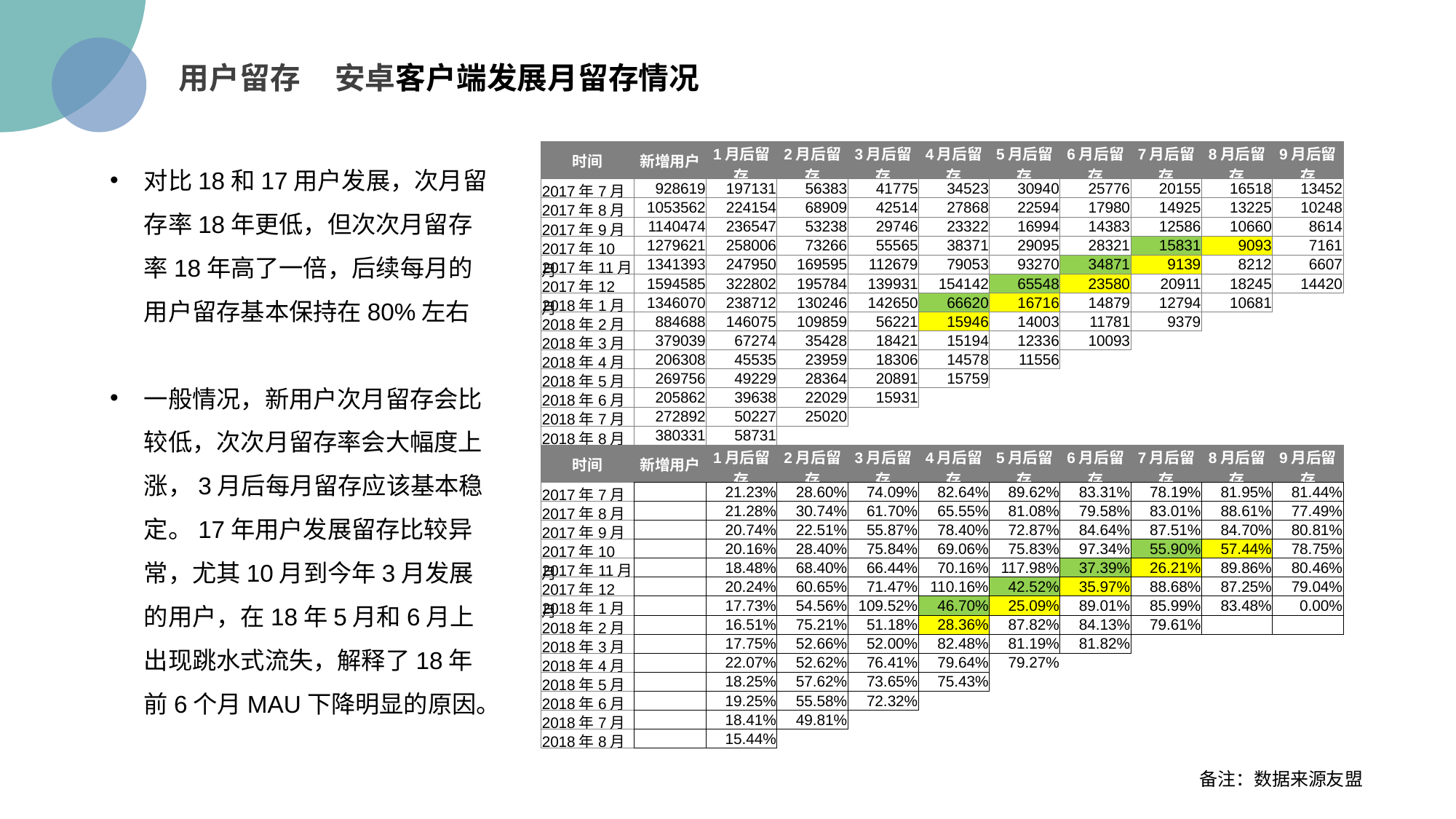

用户留存     安卓客户端发展月留存情况
| 时间 | 新增用户 | 1月后留存 | 2月后留存 | 3月后留存 | 4月后留存 | 5月后留存 | 6月后留存 | 7月后留存 | 8月后留存 | 9月后留存 |
| --- | --- | --- | --- | --- | --- | --- | --- | --- | --- | --- |
| 2017年7月 | 928619 | 197131 | 56383 | 41775 | 34523 | 30940 | 25776 | 20155 | 16518 | 13452 |
| 2017年8月 | 1053562 | 224154 | 68909 | 42514 | 27868 | 22594 | 17980 | 14925 | 13225 | 10248 |
| 2017年9月 | 1140474 | 236547 | 53238 | 29746 | 23322 | 16994 | 14383 | 12586 | 10660 | 8614 |
| 2017年10月 | 1279621 | 258006 | 73266 | 55565 | 38371 | 29095 | 28321 | 15831 | 9093 | 7161 |
| 2017年11月 | 1341393 | 247950 | 169595 | 112679 | 79053 | 93270 | 34871 | 9139 | 8212 | 6607 |
| 2017年12月 | 1594585 | 322802 | 195784 | 139931 | 154142 | 65548 | 23580 | 20911 | 18245 | 14420 |
| 2018年1月 | 1346070 | 238712 | 130246 | 142650 | 66620 | 16716 | 14879 | 12794 | 10681 |  |
| 2018年2月 | 884688 | 146075 | 109859 | 56221 | 15946 | 14003 | 11781 | 9379 |  |  |
| 2018年3月 | 379039 | 67274 | 35428 | 18421 | 15194 | 12336 | 10093 |  |  |  |
| 2018年4月 | 206308 | 45535 | 23959 | 18306 | 14578 | 11556 |  |  |  |  |
| 2018年5月 | 269756 | 49229 | 28364 | 20891 | 15759 |  |  |  |  |  |
| 2018年6月 | 205862 | 39638 | 22029 | 15931 |  |  |  |  |  |  |
| 2018年7月 | 272892 | 50227 | 25020 |  |  |  |  |  |  |  |
| 2018年8月 | 380331 | 58731 |  |  |  |  |  |  |  |  |
| 时间 | 新增用户 | 1月后留存 | 2月后留存 | 3月后留存 | 4月后留存 | 5月后留存 | 6月后留存 | 7月后留存 | 8月后留存 | 9月后留存 |
| 2017年7月 |  | 21.23% | 28.60% | 74.09% | 82.64% | 89.62% | 83.31% | 78.19% | 81.95% | 81.44% |
| 2017年8月 |  | 21.28% | 30.74% | 61.70% | 65.55% | 81.08% | 79.58% | 83.01% | 88.61% | 77.49% |
| 2017年9月 |  | 20.74% | 22.51% | 55.87% | 78.40% | 72.87% | 84.64% | 87.51% | 84.70% | 80.81% |
| 2017年10月 |  | 20.16% | 28.40% | 75.84% | 69.06% | 75.83% | 97.34% | 55.90% | 57.44% | 78.75% |
| 2017年11月 |  | 18.48% | 68.40% | 66.44% | 70.16% | 117.98% | 37.39% | 26.21% | 89.86% | 80.46% |
| 2017年12月 |  | 20.24% | 60.65% | 71.47% | 110.16% | 42.52% | 35.97% | 88.68% | 87.25% | 79.04% |
| 2018年1月 |  | 17.73% | 54.56% | 109.52% | 46.70% | 25.09% | 89.01% | 85.99% | 83.48% | 0.00% |
| 2018年2月 |  | 16.51% | 75.21% | 51.18% | 28.36% | 87.82% | 84.13% | 79.61% |  |  |
| 2018年3月 |  | 17.75% | 52.66% | 52.00% | 82.48% | 81.19% | 81.82% |  |  |  |
| 2018年4月 |  | 22.07% | 52.62% | 76.41% | 79.64% | 79.27% |  |  |  |  |
| 2018年5月 |  | 18.25% | 57.62% | 73.65% | 75.43% |  |  |  |  |  |
| 2018年6月 |  | 19.25% | 55.58% | 72.32% |  |  |  |  |  |  |
| 2018年7月 |  | 18.41% | 49.81% |  |  |  |  |  |  |  |
| 2018年8月 |  | 15.44% |  |  |  |  |  |  |  |  |
对比18和17用户发展，次月留存率18年更低，但次次月留存率18年高了一倍，后续每月的用户留存基本保持在80%左右

一般情况，新用户次月留存会比较低，次次月留存率会大幅度上涨，3月后每月留存应该基本稳定。17年用户发展留存比较异常，尤其10月到今年3月发展的用户，在18年5月和6月上出现跳水式流失，解释了18年前6个月MAU下降明显的原因。

备注：数据来源友盟